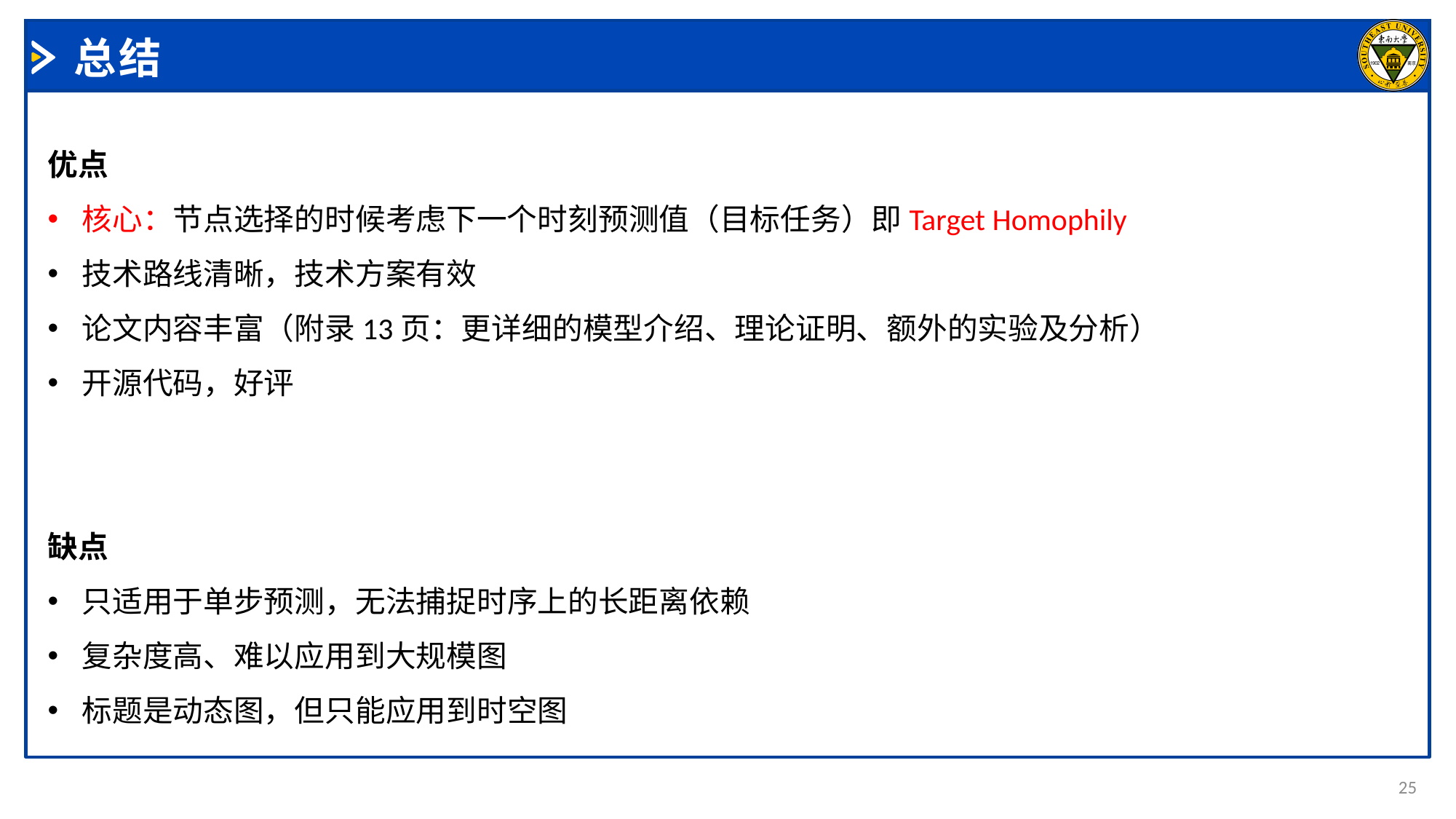

# 总结
优点
核心：节点选择的时候考虑下一个时刻预测值（目标任务）即Target Homophily
技术路线清晰，技术方案有效
论文内容丰富（附录13页：更详细的模型介绍、理论证明、额外的实验及分析）
开源代码，好评

缺点
只适用于单步预测，无法捕捉时序上的长距离依赖
复杂度高、难以应用到大规模图
标题是动态图，但只能应用到时空图

25